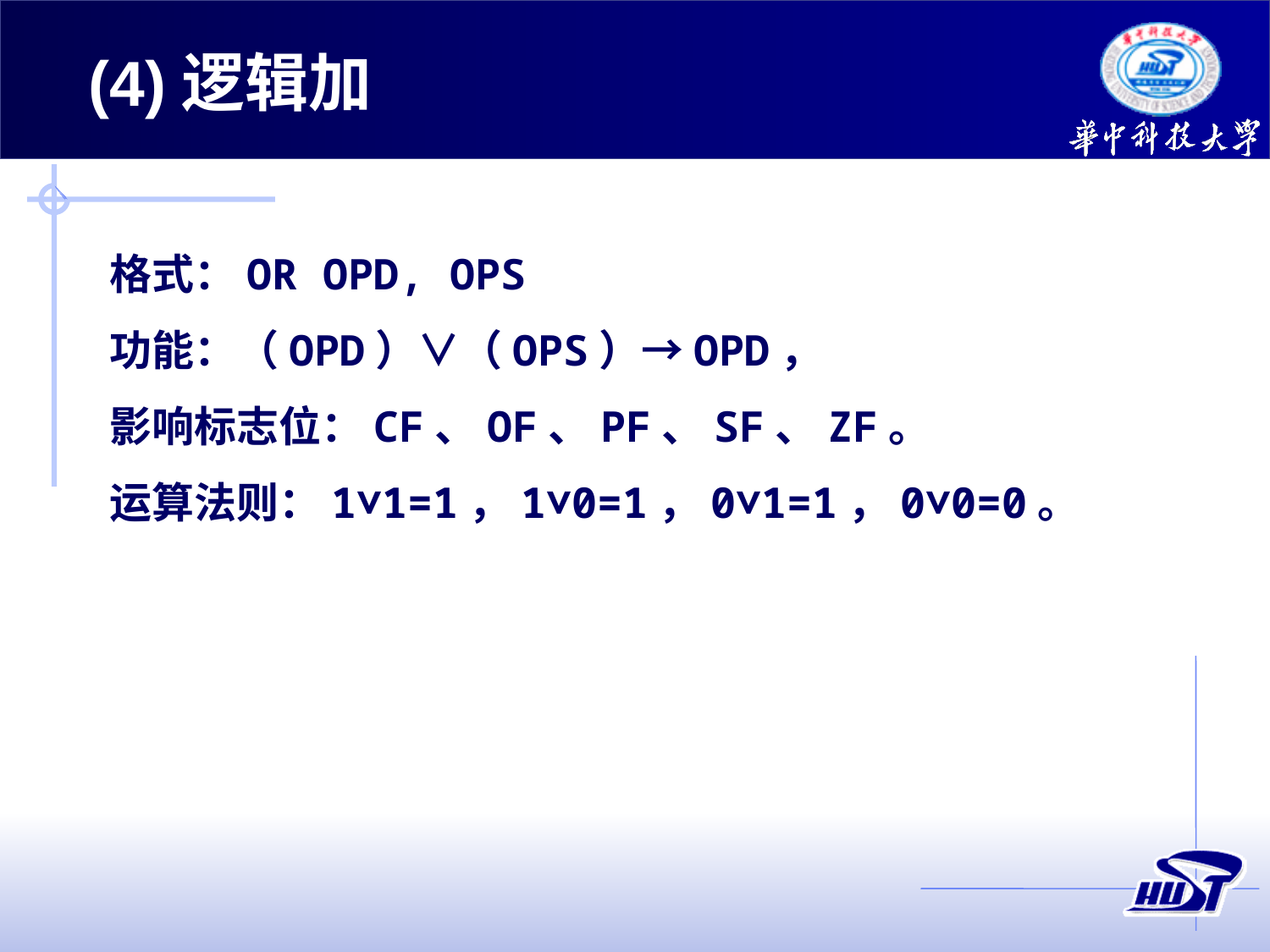

(4)逻辑加
格式：OR OPD, OPS
功能：（OPD）∨（OPS）→OPD，
影响标志位：CF、OF、PF、SF、ZF。
运算法则：1∨1=1，1∨0=1，0∨1=1，0∨0=0。